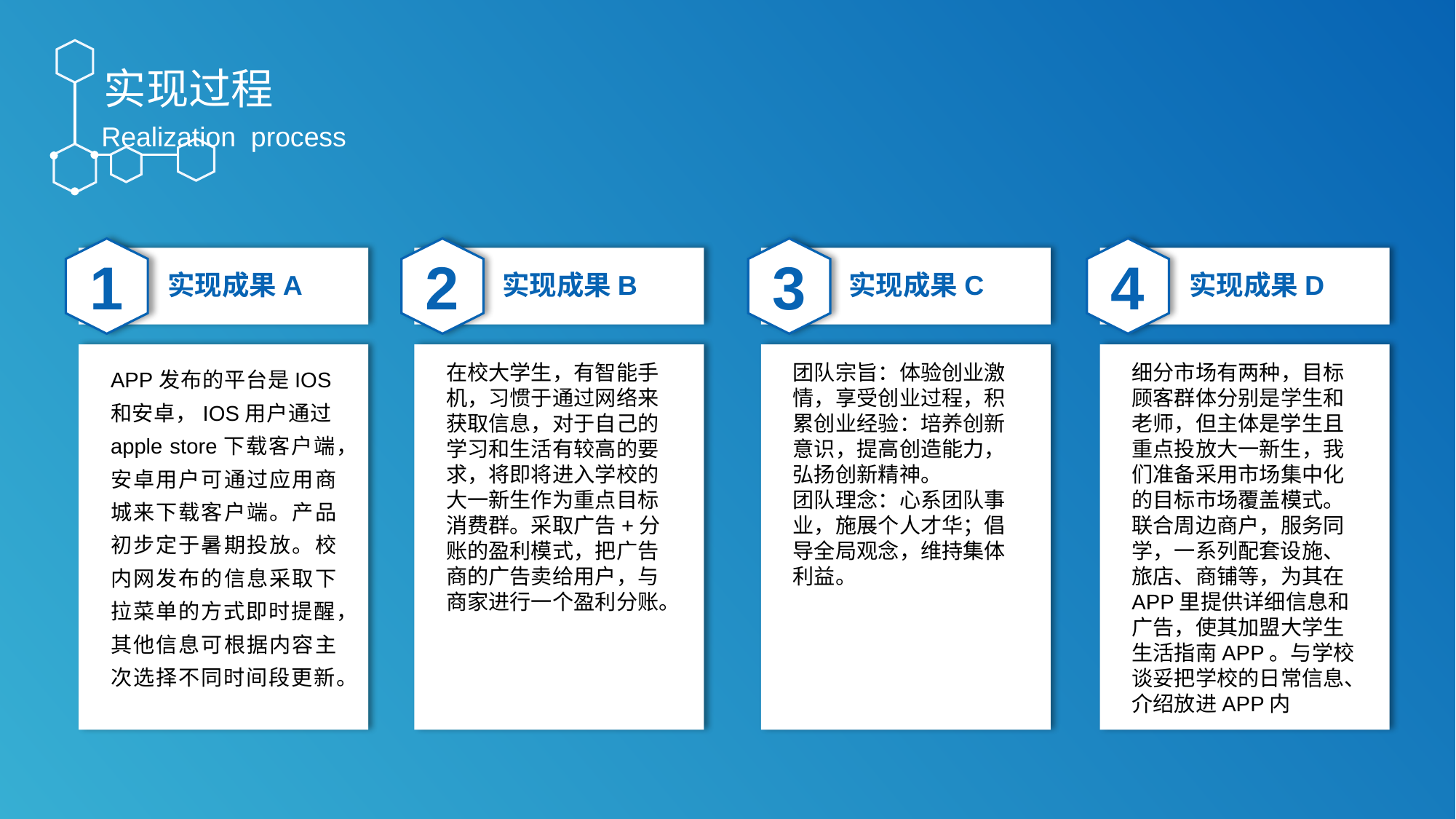

实现过程
Realization  process
1
2
3
4

实现成果A
实现成果B
实现成果C
实现成果D

APP发布的平台是IOS和安卓，IOS用户通过apple store下载客户端，安卓用户可通过应用商城来下载客户端。产品初步定于暑期投放。校内网发布的信息采取下拉菜单的方式即时提醒，其他信息可根据内容主次选择不同时间段更新。

在校大学生，有智能手机，习惯于通过网络来获取信息，对于自己的学习和生活有较高的要求，将即将进入学校的大一新生作为重点目标消费群。采取广告+分账的盈利模式，把广告商的广告卖给用户，与商家进行一个盈利分账。

团队宗旨：体验创业激情，享受创业过程，积累创业经验：培养创新意识，提高创造能力，弘扬创新精神。
团队理念：心系团队事业，施展个人才华；倡导全局观念，维持集体利益。
细分市场有两种，目标顾客群体分别是学生和老师，但主体是学生且重点投放大一新生，我们准备采用市场集中化的目标市场覆盖模式。联合周边商户，服务同学，一系列配套设施、旅店、商铺等，为其在APP里提供详细信息和广告，使其加盟大学生生活指南APP。与学校谈妥把学校的日常信息、介绍放进APP内